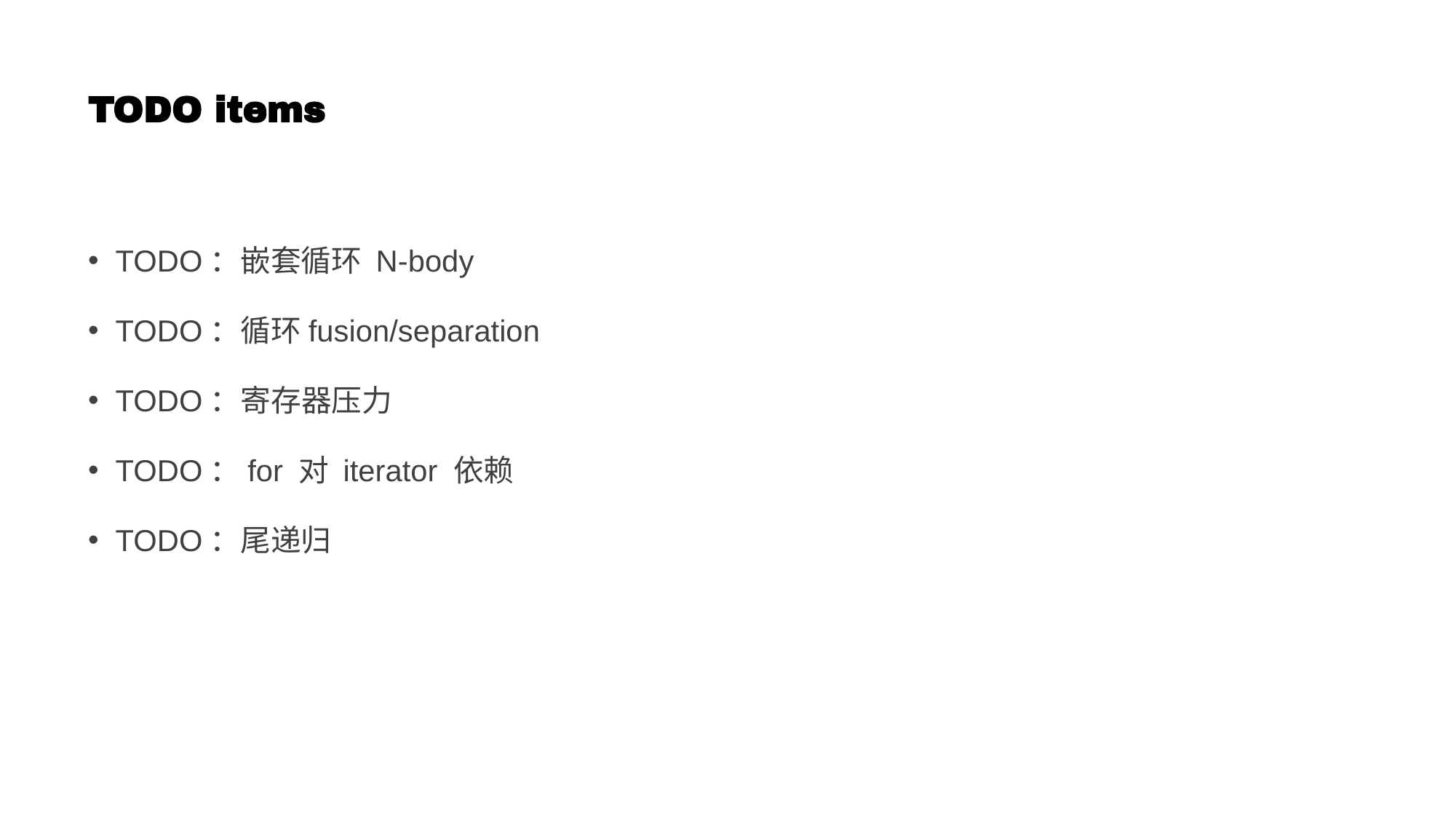

# TODO items
TODO：嵌套循环 N-body
TODO：循环fusion/separation
TODO：寄存器压力
TODO：for 对 iterator 依赖
TODO：尾递归